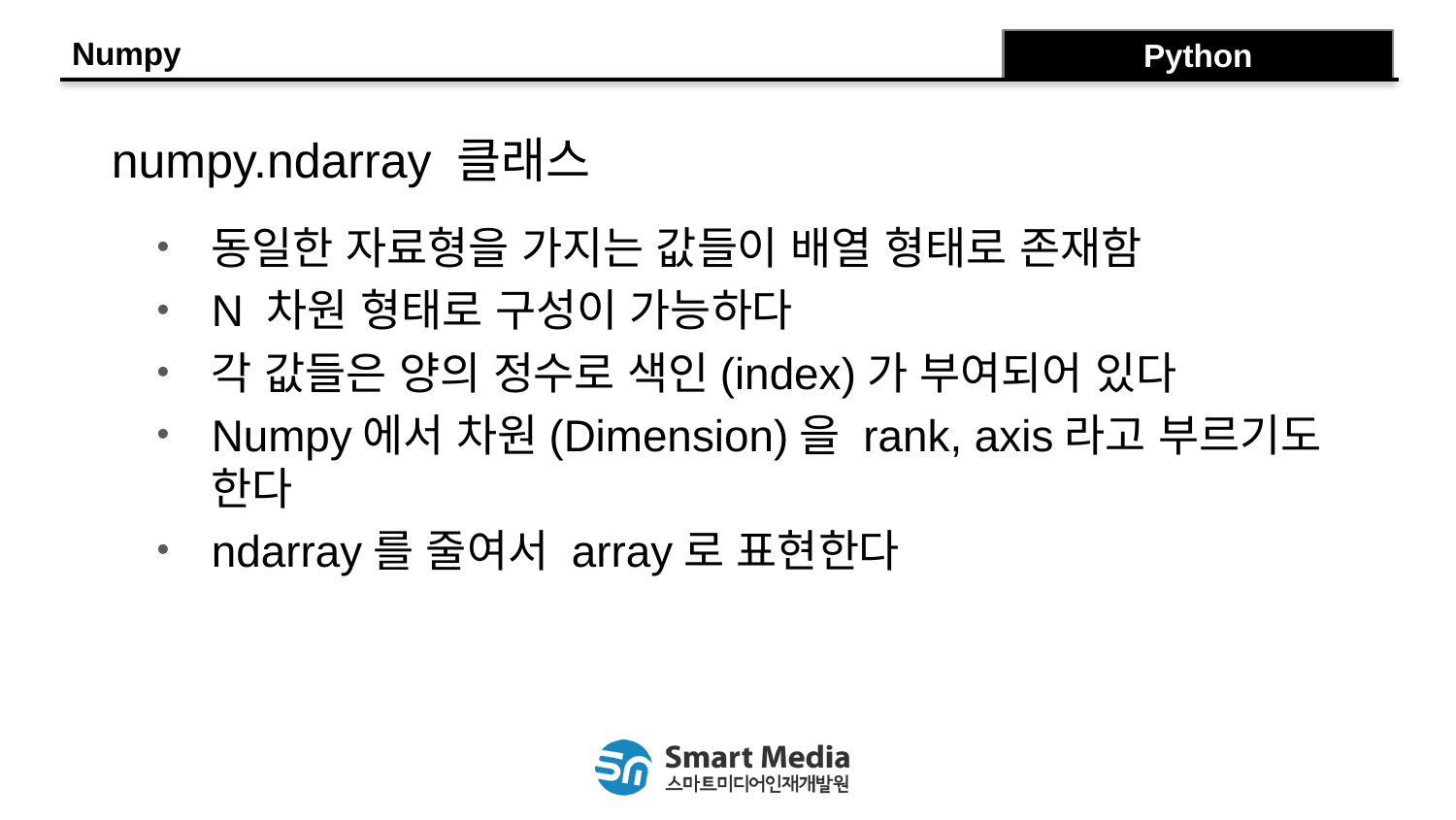

Numpy
Python
numpy.ndarray 클래스
동일한 자료형을 가지는 값들이 배열 형태로 존재함
N 차원 형태로 구성이 가능하다
각 값들은 양의 정수로 색인(index)가 부여되어 있다
Numpy에서 차원(Dimension)을 rank, axis라고 부르기도 한다
ndarray를 줄여서 array로 표현한다